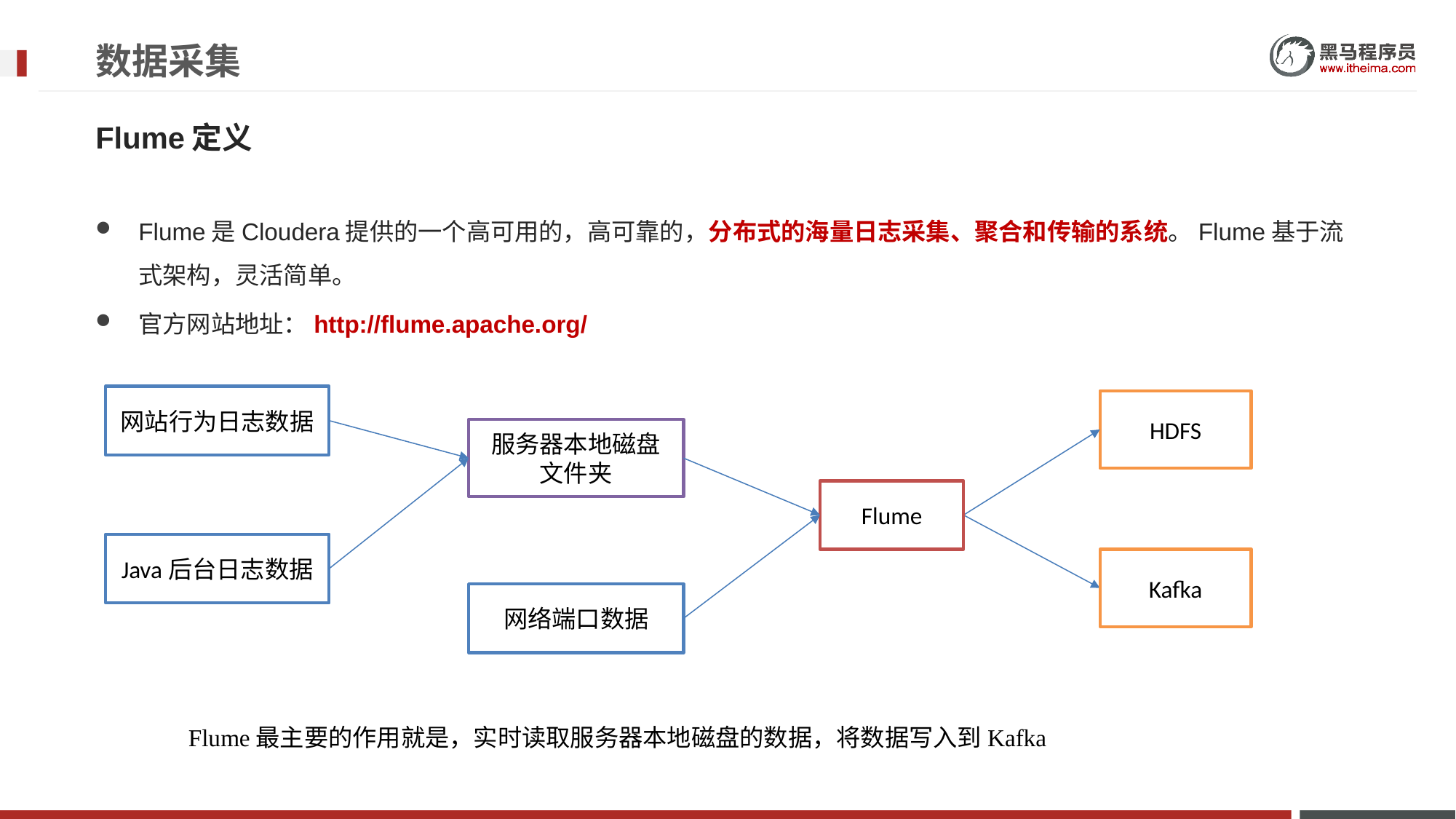

# 数据采集
Flume定义
Flume是Cloudera提供的一个高可用的，高可靠的，分布式的海量日志采集、聚合和传输的系统。Flume基于流式架构，灵活简单。
官方网站地址：http://flume.apache.org/

网站行为日志数据
Java后台日志数据
HDFS
Kafka
服务器本地磁盘文件夹
Flume
网络端口数据
Flume最主要的作用就是，实时读取服务器本地磁盘的数据，将数据写入到Kafka